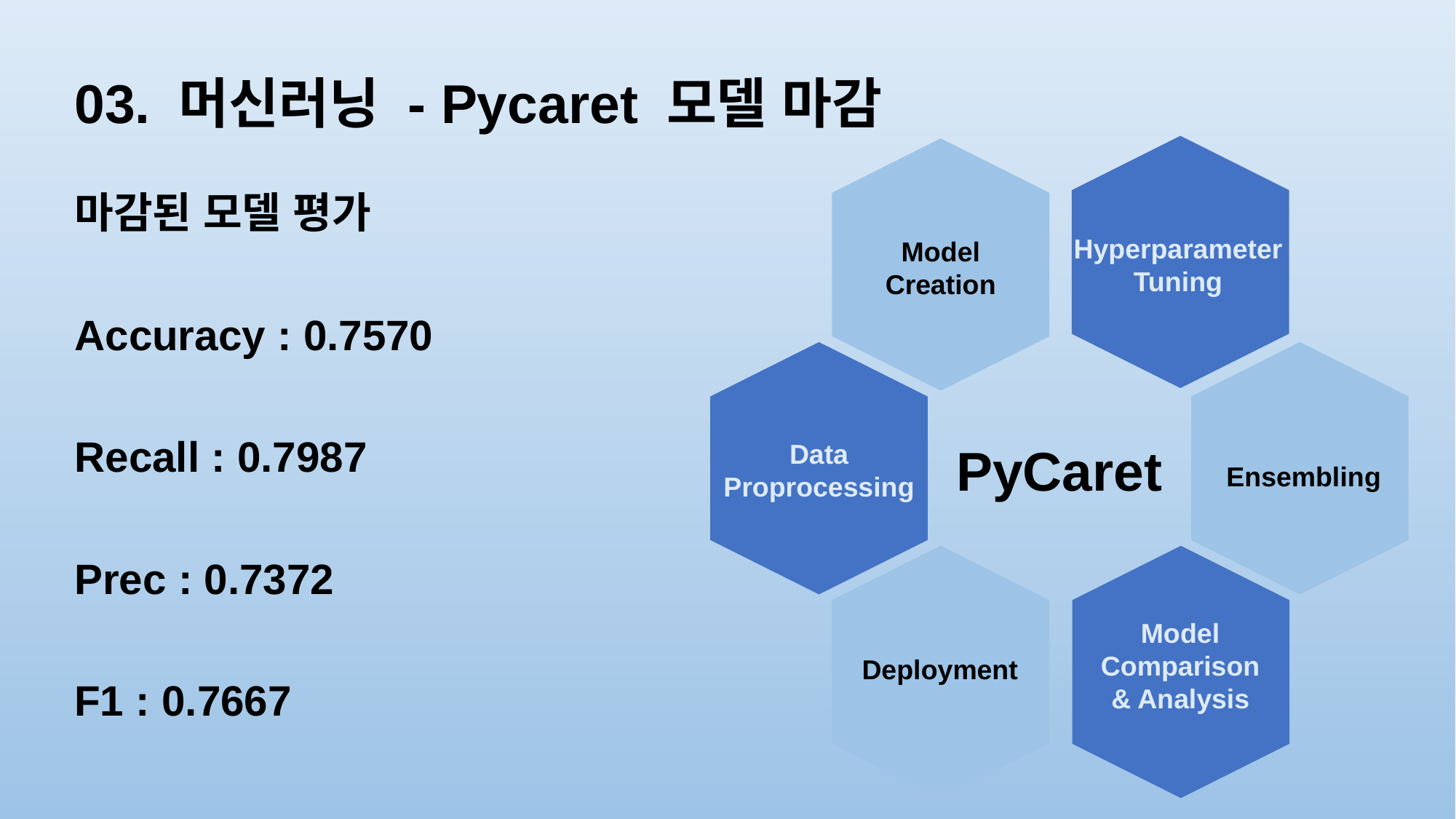

# 03. 머신러닝 - Pycaret 모델 마감

Hyperparameter
Tuning
Model
Creation

Data
Proprocessing
PyCaret
Ensembling

Model
Comparison
& Analysis
Deployment
마감된 모델 평가

Accuracy : 0.7570

Recall : 0.7987

Prec : 0.7372

F1 : 0.7667